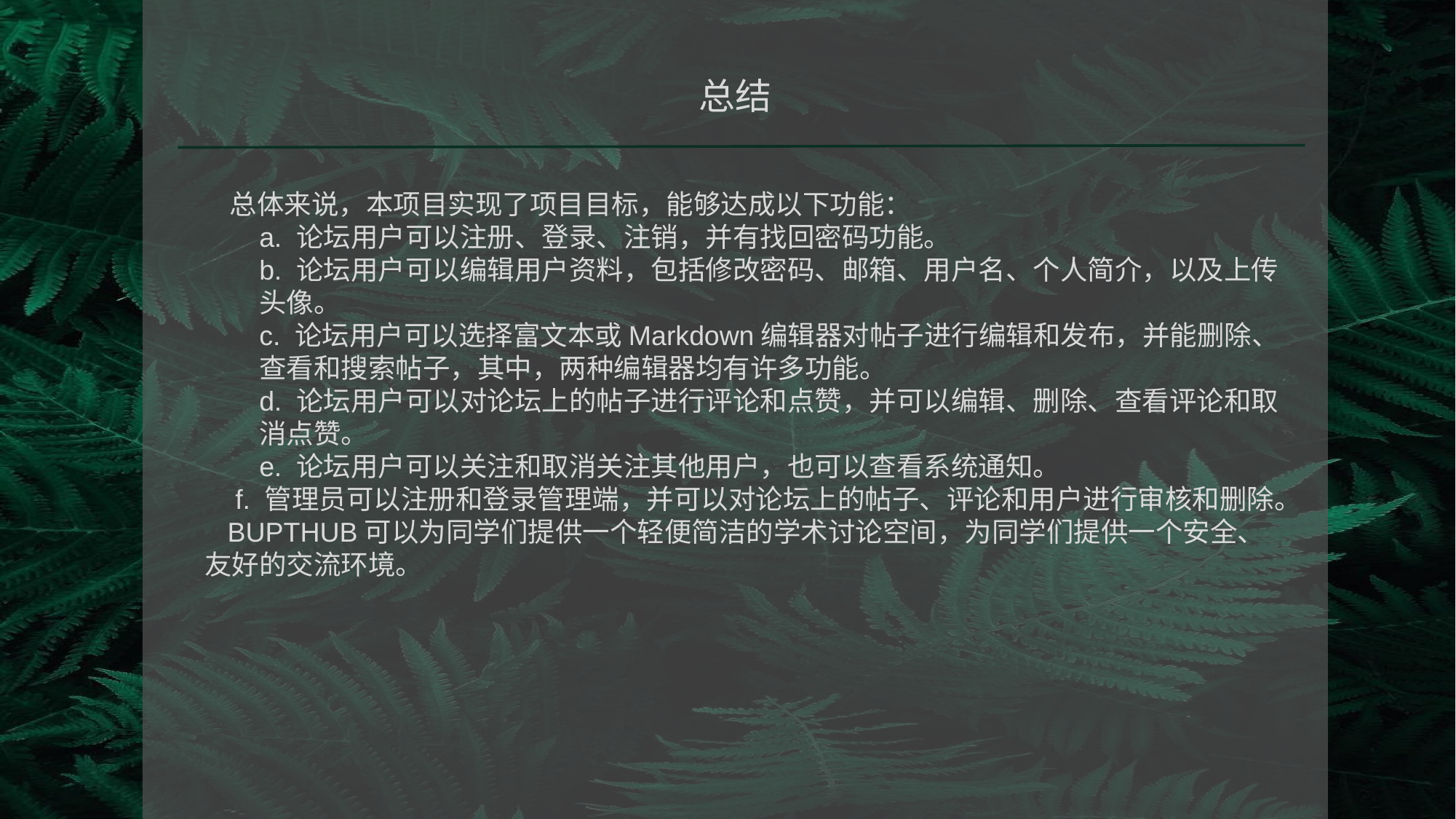

总结
   总体来说，本项目实现了项目目标，能够达成以下功能：
a. 论坛用户可以注册、登录、注销，并有找回密码功能。
b. 论坛用户可以编辑用户资料，包括修改密码、邮箱、用户名、个人简介，以及上传头像。
c. 论坛用户可以选择富文本或Markdown编辑器对帖子进行编辑和发布，并能删除、查看和搜索帖子，其中，两种编辑器均有许多功能。
d. 论坛用户可以对论坛上的帖子进行评论和点赞，并可以编辑、删除、查看评论和取消点赞。
e. 论坛用户可以关注和取消关注其他用户，也可以查看系统通知。
    f. 管理员可以注册和登录管理端，并可以对论坛上的帖子、评论和用户进行审核和删除。
   BUPTHUB可以为同学们提供一个轻便简洁的学术讨论空间，为同学们提供一个安全、友好的交流环境。